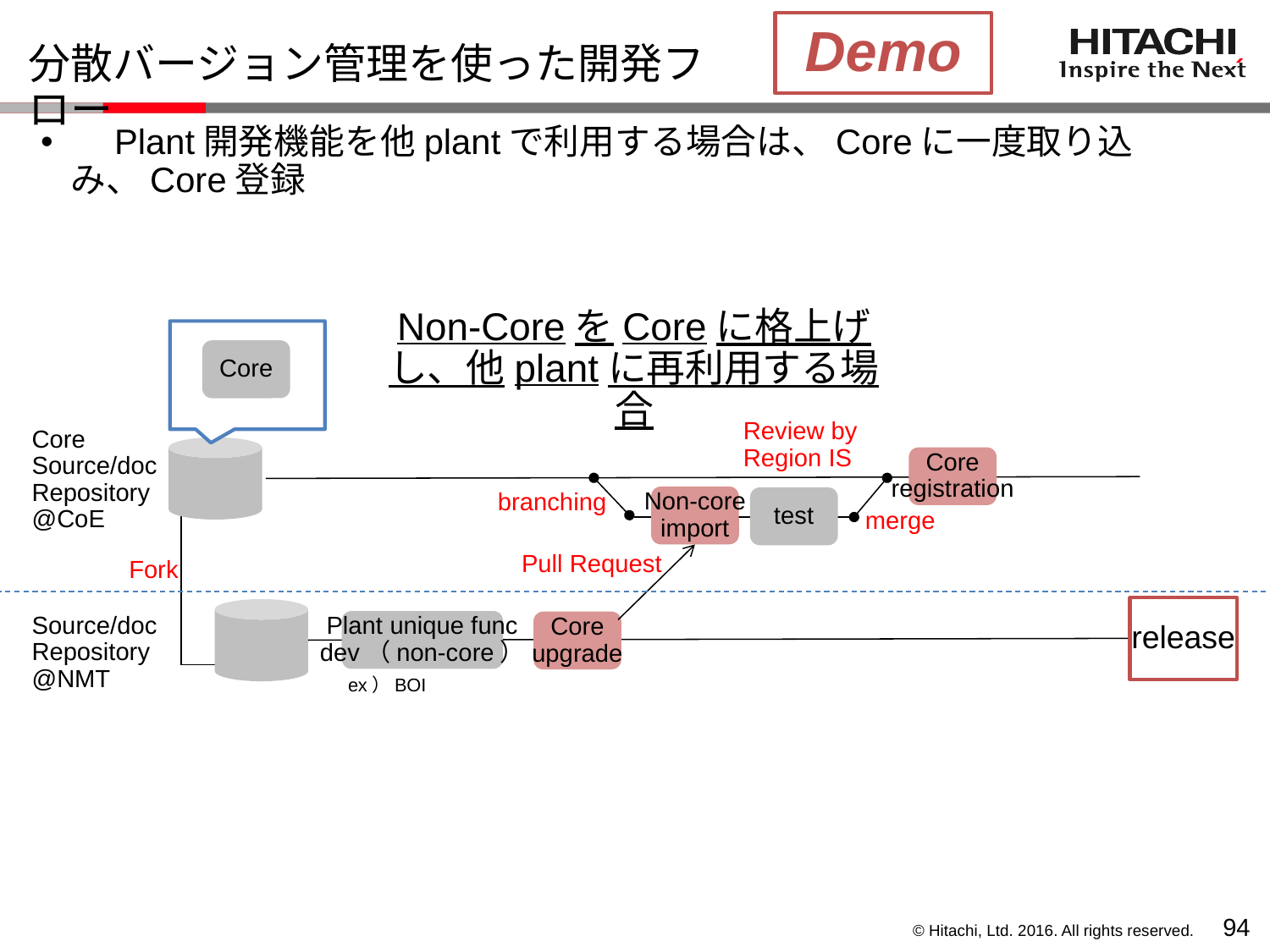

Demo
# 分散バージョン管理を使った開発フロー
　Plant開発機能を他plantで利用する場合は、Coreに一度取り込み、Core登録
Non-CoreをCoreに格上げし、他plantに再利用する場合

Core
Review by
Region IS
Core
Source/doc
Repository
@CoE

Core
registration
branching
Non-core
import
test
merge
Pull Request
Fork
release

Source/doc
Repository
@NMT
Plant unique func
dev（non-core）
Core
upgrade
ex）BOI
94